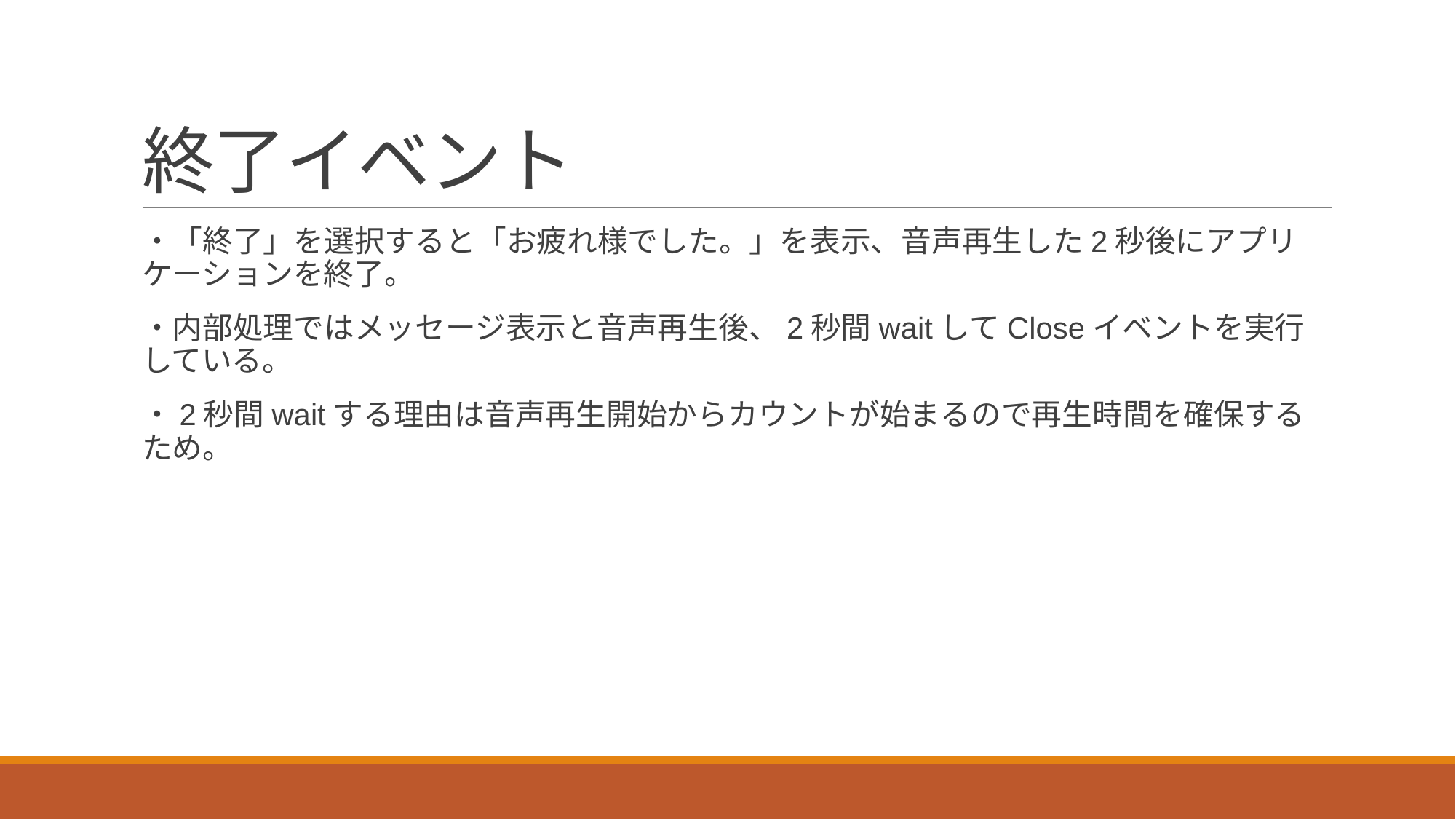

# 終了イベント
・「終了」を選択すると「お疲れ様でした。」を表示、音声再生した2秒後にアプリケーションを終了。
・内部処理ではメッセージ表示と音声再生後、2秒間waitしてCloseイベントを実行している。
・2秒間waitする理由は音声再生開始からカウントが始まるので再生時間を確保するため。